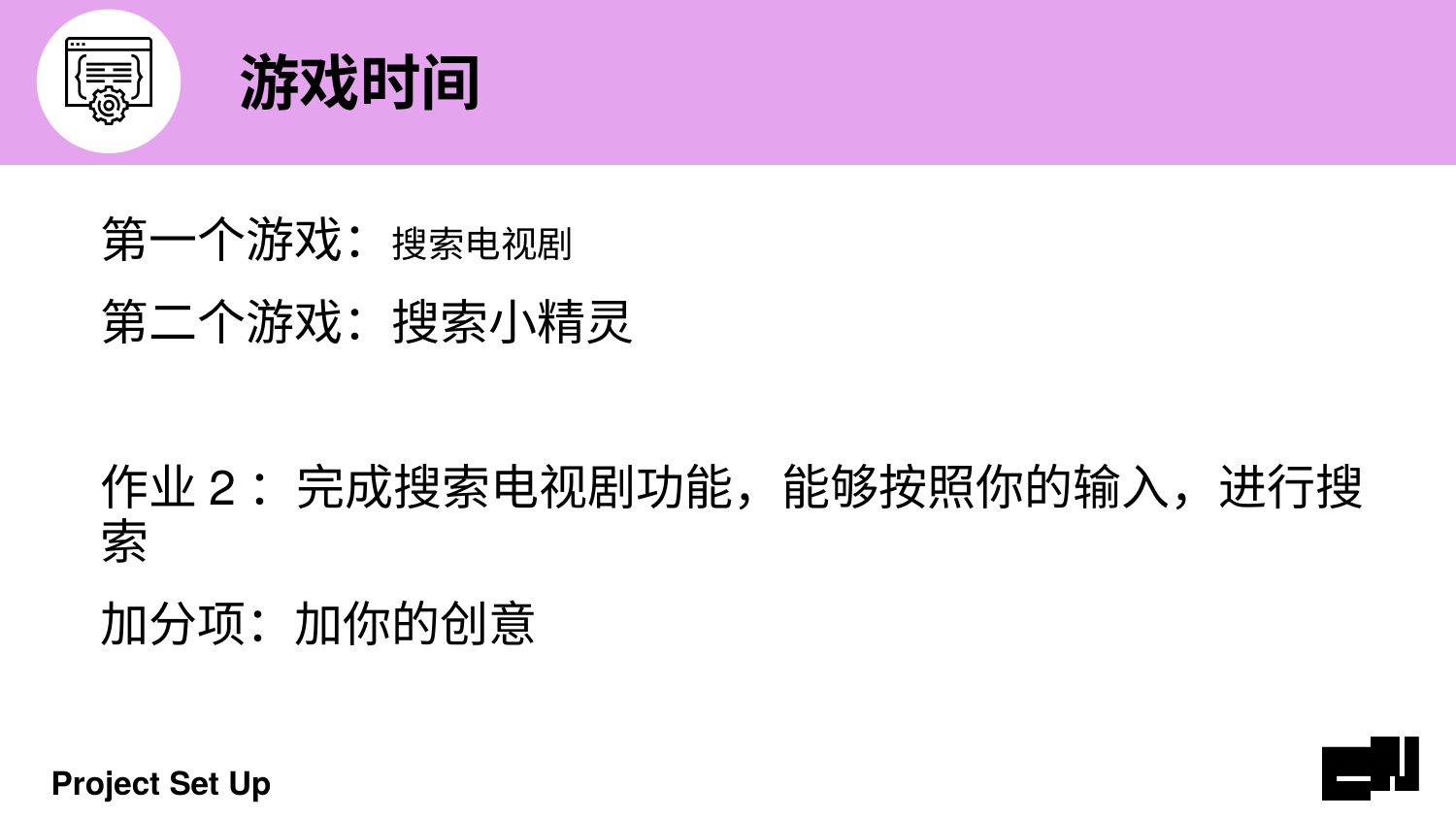

# 游戏时间
第一个游戏：搜索电视剧
第二个游戏：搜索小精灵

作业2：完成搜索电视剧功能，能够按照你的输入，进行搜索
加分项：加你的创意